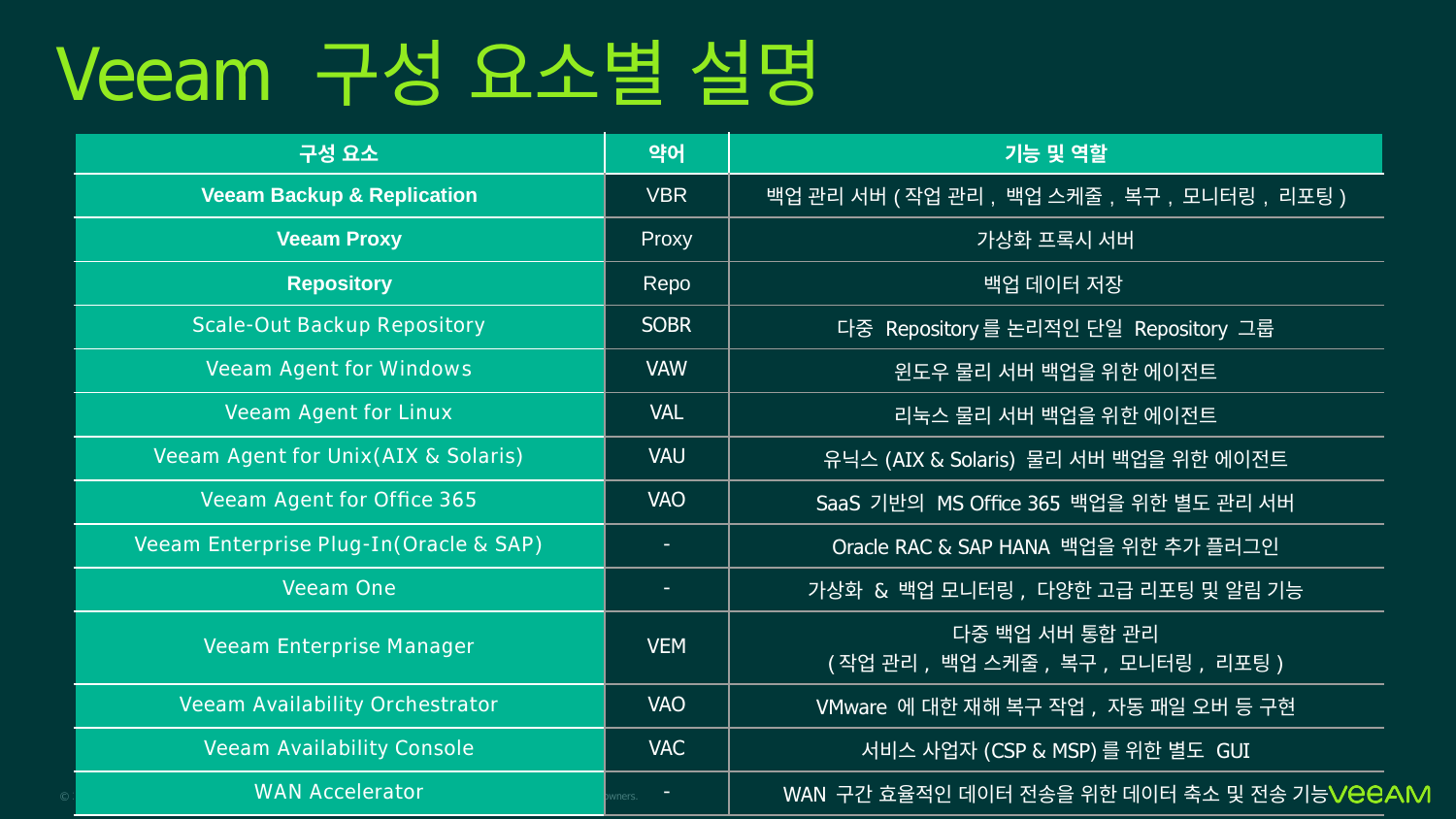

# Veeam 구성 요소별 설명
| 구성 요소 | 약어 | 기능 및 역할 |
| --- | --- | --- |
| Veeam Backup & Replication | VBR | 백업 관리 서버(작업 관리, 백업 스케줄, 복구, 모니터링, 리포팅) |
| Veeam Proxy | Proxy | 가상화 프록시 서버 |
| Repository | Repo | 백업 데이터 저장 |
| Scale-Out Backup Repository | SOBR | 다중 Repository를 논리적인 단일 Repository 그룹 |
| Veeam Agent for Windows | VAW | 윈도우 물리 서버 백업을 위한 에이전트 |
| Veeam Agent for Linux | VAL | 리눅스 물리 서버 백업을 위한 에이전트 |
| Veeam Agent for Unix(AIX & Solaris) | VAU | 유닉스(AIX & Solaris) 물리 서버 백업을 위한 에이전트 |
| Veeam Agent for Office 365 | VAO | SaaS 기반의 MS Office 365 백업을 위한 별도 관리 서버 |
| Veeam Enterprise Plug-In(Oracle & SAP) | - | Oracle RAC & SAP HANA 백업을 위한 추가 플러그인 |
| Veeam One | - | 가상화 & 백업 모니터링, 다양한 고급 리포팅 및 알림 기능 |
| Veeam Enterprise Manager | VEM | 다중 백업 서버 통합 관리 (작업 관리, 백업 스케줄, 복구, 모니터링, 리포팅) |
| Veeam Availability Orchestrator | VAO | VMware 에 대한 재해 복구 작업, 자동 패일 오버 등 구현 |
| Veeam Availability Console | VAC | 서비스 사업자(CSP & MSP)를 위한 별도 GUI |
| WAN Accelerator | - | WAN 구간 효율적인 데이터 전송을 위한 데이터 축소 및 전송 기능 |